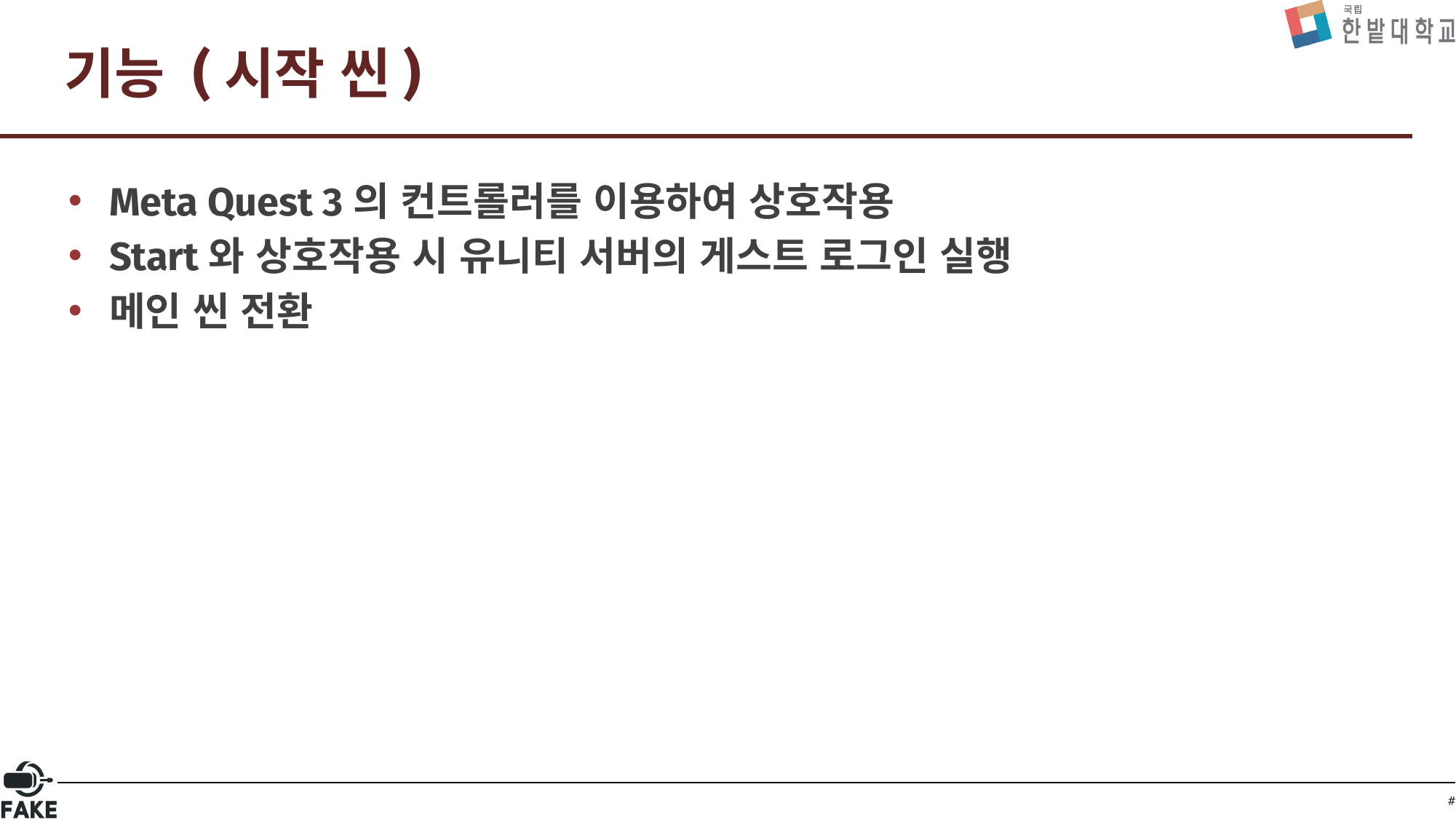

# 기능 (시작 씬)
Meta Quest 3의 컨트롤러를 이용하여 상호작용
Start와 상호작용 시 유니티 서버의 게스트 로그인 실행
메인 씬 전환